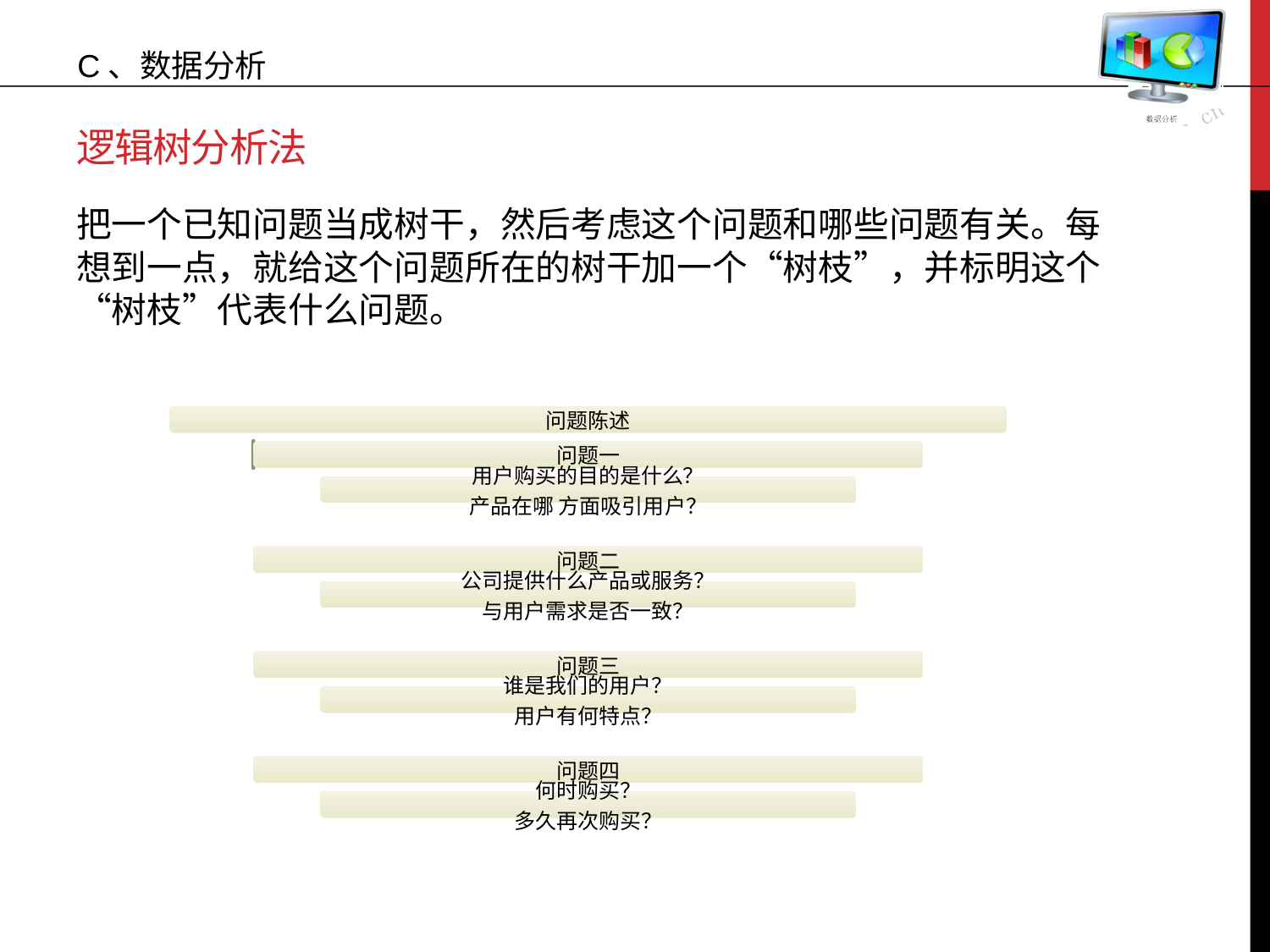

C、数据分析
# 逻辑树分析法
把一个已知问题当成树干，然后考虑这个问题和哪些问题有关。每想到一点，就给这个问题所在的树干加一个“树枝”，并标明这个“树枝”代表什么问题。
问题陈述
问题一
用户购买的目的是什么？
产品在哪 方面吸引用户？
问题三
问题四
问题二
公司提供什么产品或服务？
与用户需求是否一致？
谁是我们的用户？
用户有何特点？
何时购买？
多久再次购买？